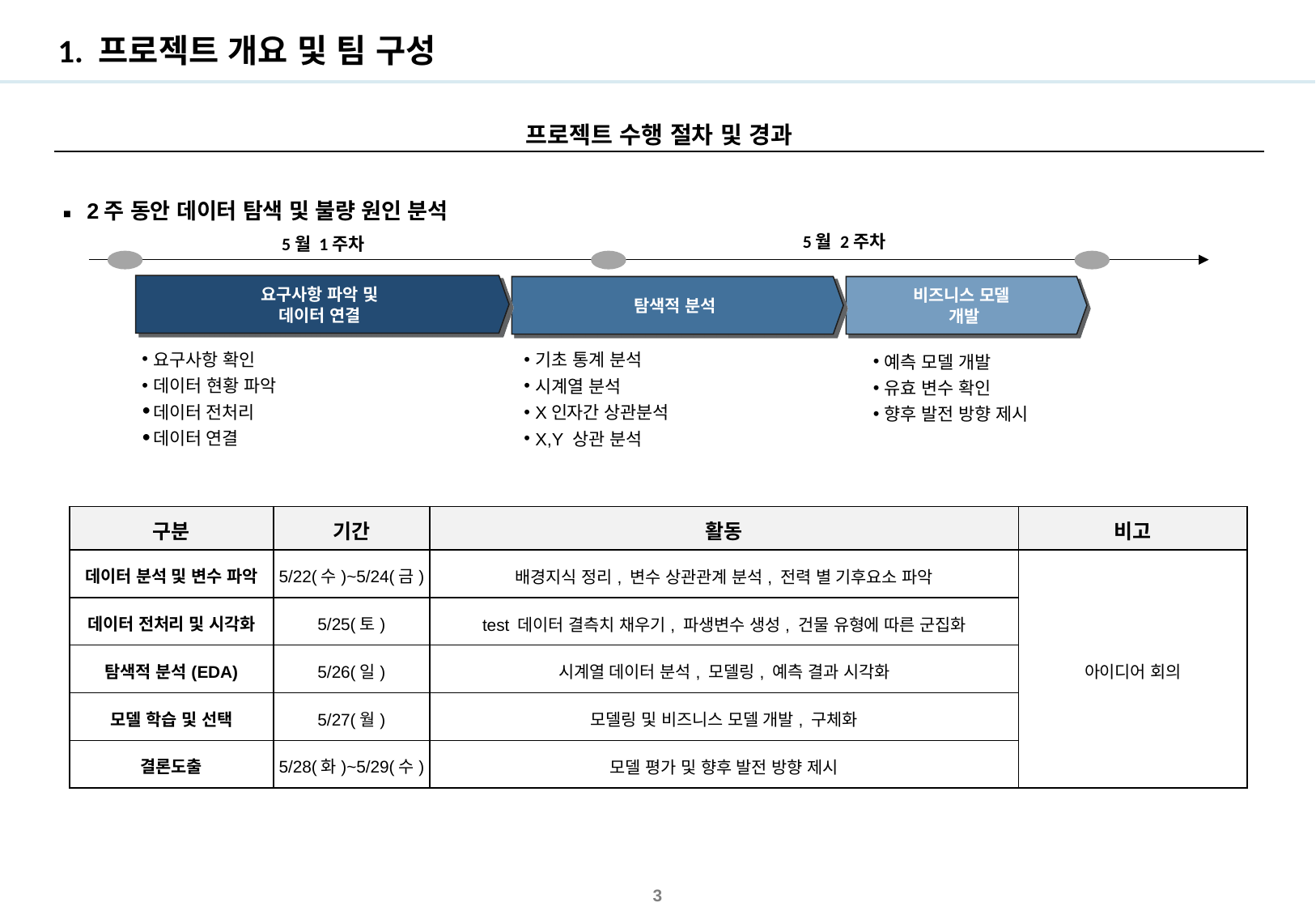

# 1. 프로젝트 개요 및 팀 구성
프로젝트 수행 절차 및 경과
2주 동안 데이터 탐색 및 불량 원인 분석
5월 2주차
5월 1주차

요구사항 파악 및
데이터 연결
탐색적 분석
비즈니스 모델
개발
요구사항 확인
데이터 현황 파악
데이터 전처리
데이터 연결
기초 통계 분석
시계열 분석
X인자간 상관분석
X,Y 상관 분석
예측 모델 개발
유효 변수 확인
향후 발전 방향 제시
| 구분 | 기간 | 활동 | 비고 |
| --- | --- | --- | --- |
| 데이터 분석 및 변수 파악 | 5/22(수)~5/24(금) | 배경지식 정리, 변수 상관관계 분석, 전력 별 기후요소 파악 | 아이디어 회의 |
| 데이터 전처리 및 시각화 | 5/25(토) | test 데이터 결측치 채우기, 파생변수 생성, 건물 유형에 따른 군집화 |  |
| 탐색적 분석(EDA) | 5/26(일) | 시계열 데이터 분석, 모델링, 예측 결과 시각화 |  |
| 모델 학습 및 선택 | 5/27(월) | 모델링 및 비즈니스 모델 개발, 구체화 |  |
| 결론도출 | 5/28(화)~5/29(수) | 모델 평가 및 향후 발전 방향 제시 |  |